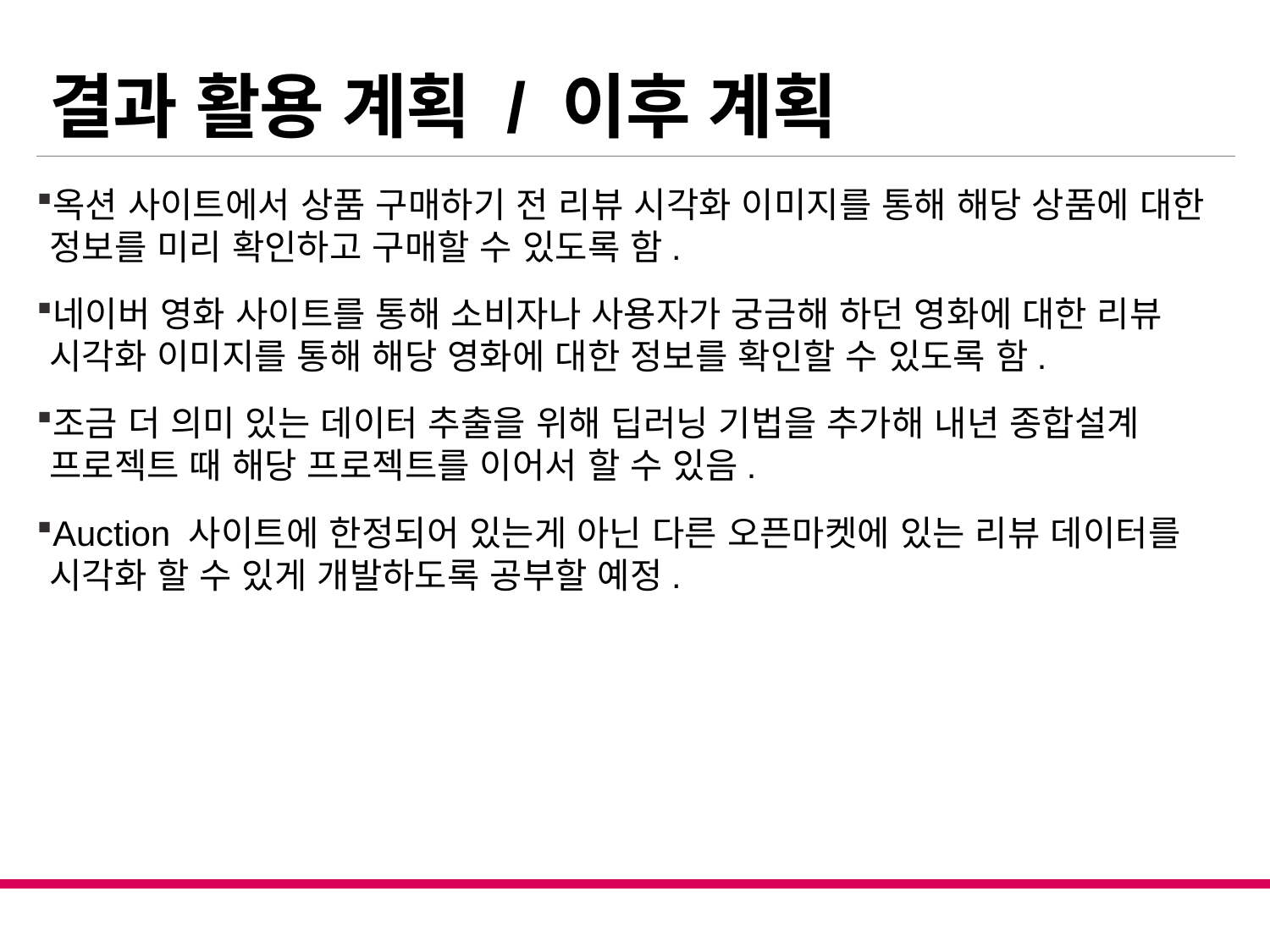

# 결과 활용 계획 / 이후 계획
옥션 사이트에서 상품 구매하기 전 리뷰 시각화 이미지를 통해 해당 상품에 대한 정보를 미리 확인하고 구매할 수 있도록 함.
네이버 영화 사이트를 통해 소비자나 사용자가 궁금해 하던 영화에 대한 리뷰 시각화 이미지를 통해 해당 영화에 대한 정보를 확인할 수 있도록 함.
조금 더 의미 있는 데이터 추출을 위해 딥러닝 기법을 추가해 내년 종합설계 프로젝트 때 해당 프로젝트를 이어서 할 수 있음.
Auction 사이트에 한정되어 있는게 아닌 다른 오픈마켓에 있는 리뷰 데이터를 시각화 할 수 있게 개발하도록 공부할 예정.
10